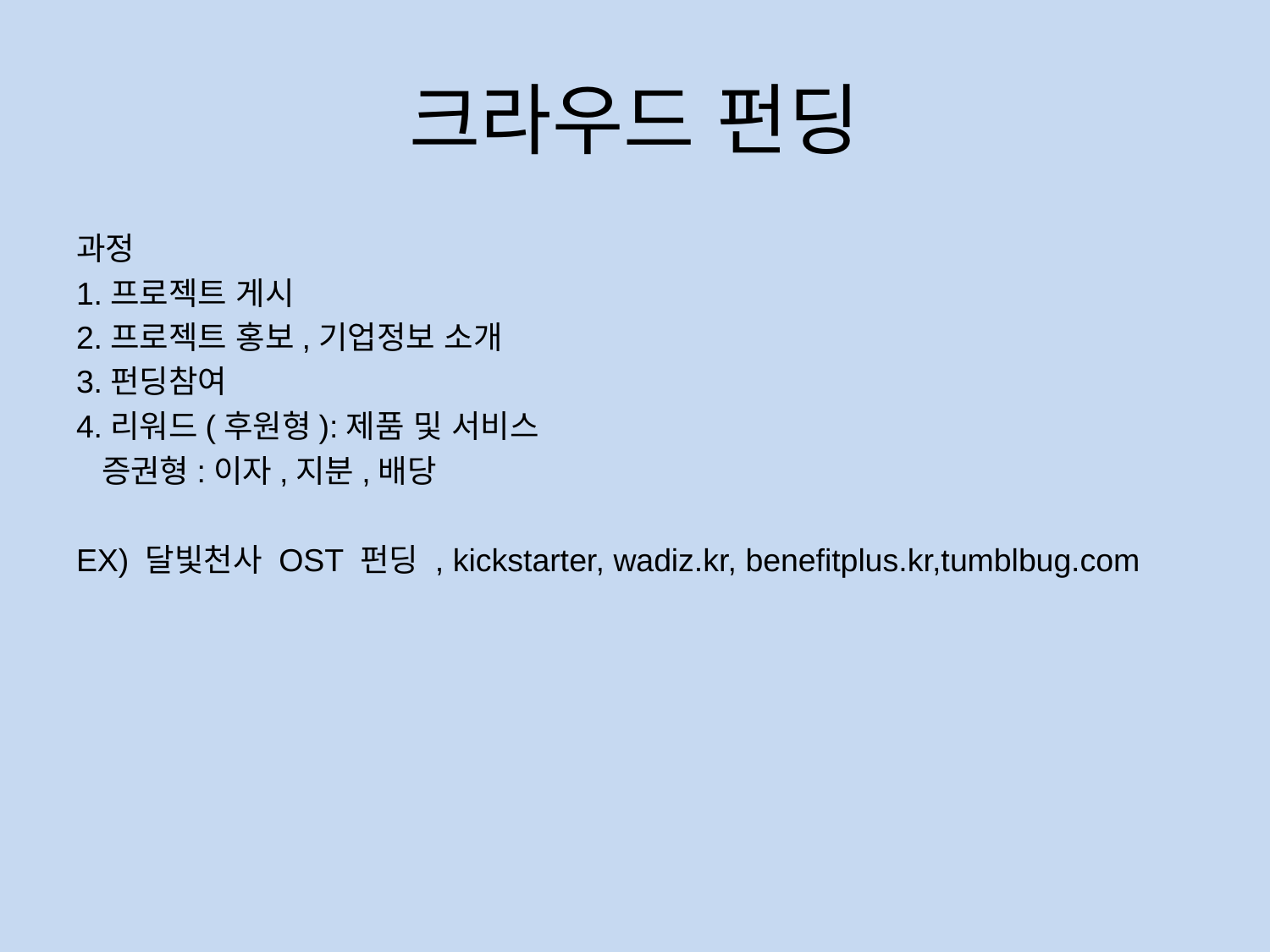

# 크라우드 펀딩
과정
1.프로젝트 게시
2.프로젝트 홍보,기업정보 소개
3.펀딩참여
4.리워드(후원형):제품 및 서비스
  증권형:이자,지분,배당

EX) 달빛천사 OST 펀딩 , kickstarter, wadiz.kr, benefitplus.kr,tumblbug.com